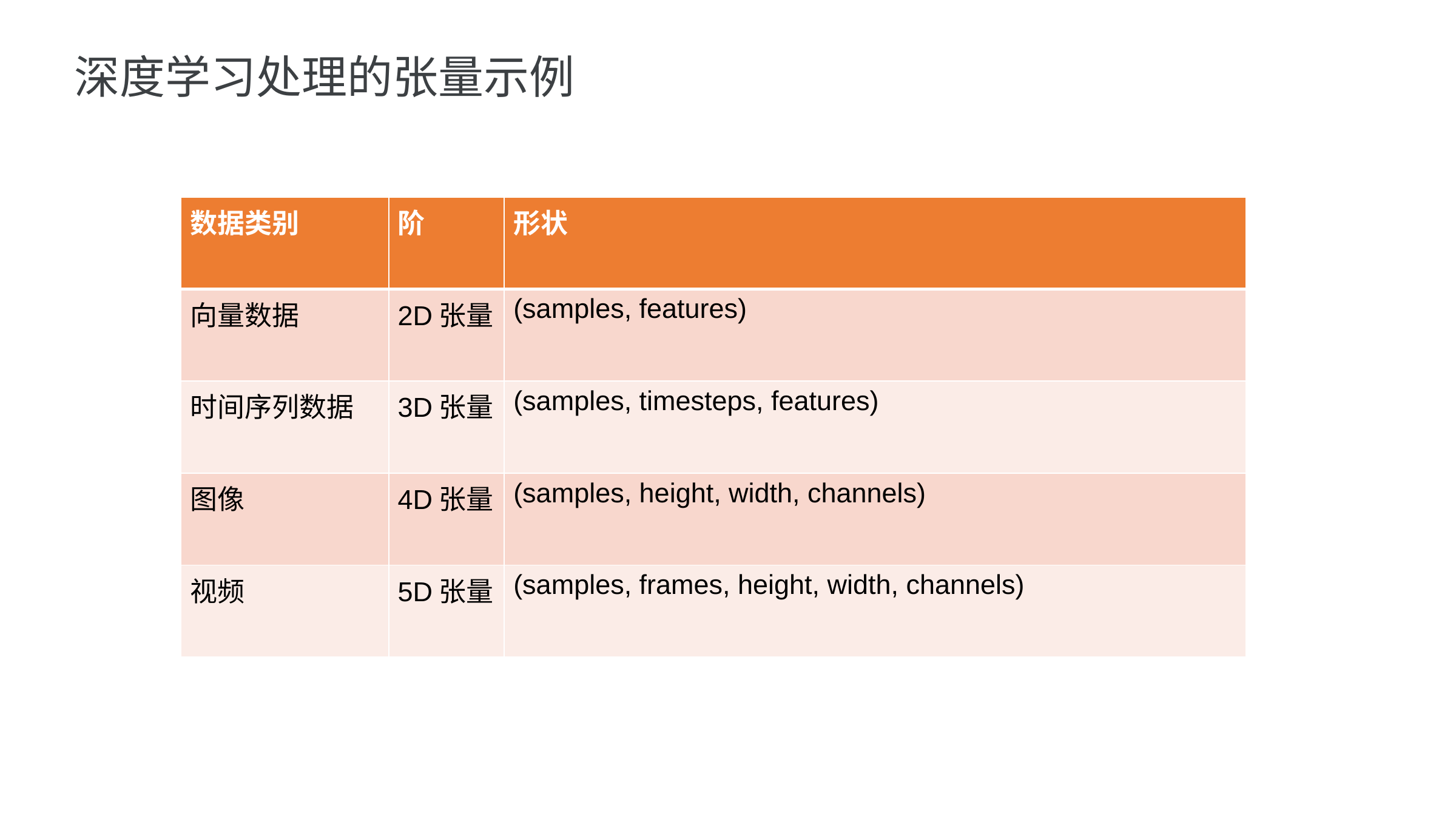

深度学习处理的张量示例

| 数据类别 | 阶 | 形状 |
| --- | --- | --- |
| 向量数据 | 2D张量 | (samples, features) |
| 时间序列数据 | 3D张量 | (samples, timesteps, features) |
| 图像 | 4D张量 | (samples, height, width, channels) |
| 视频 | 5D张量 | (samples, frames, height, width, channels) |